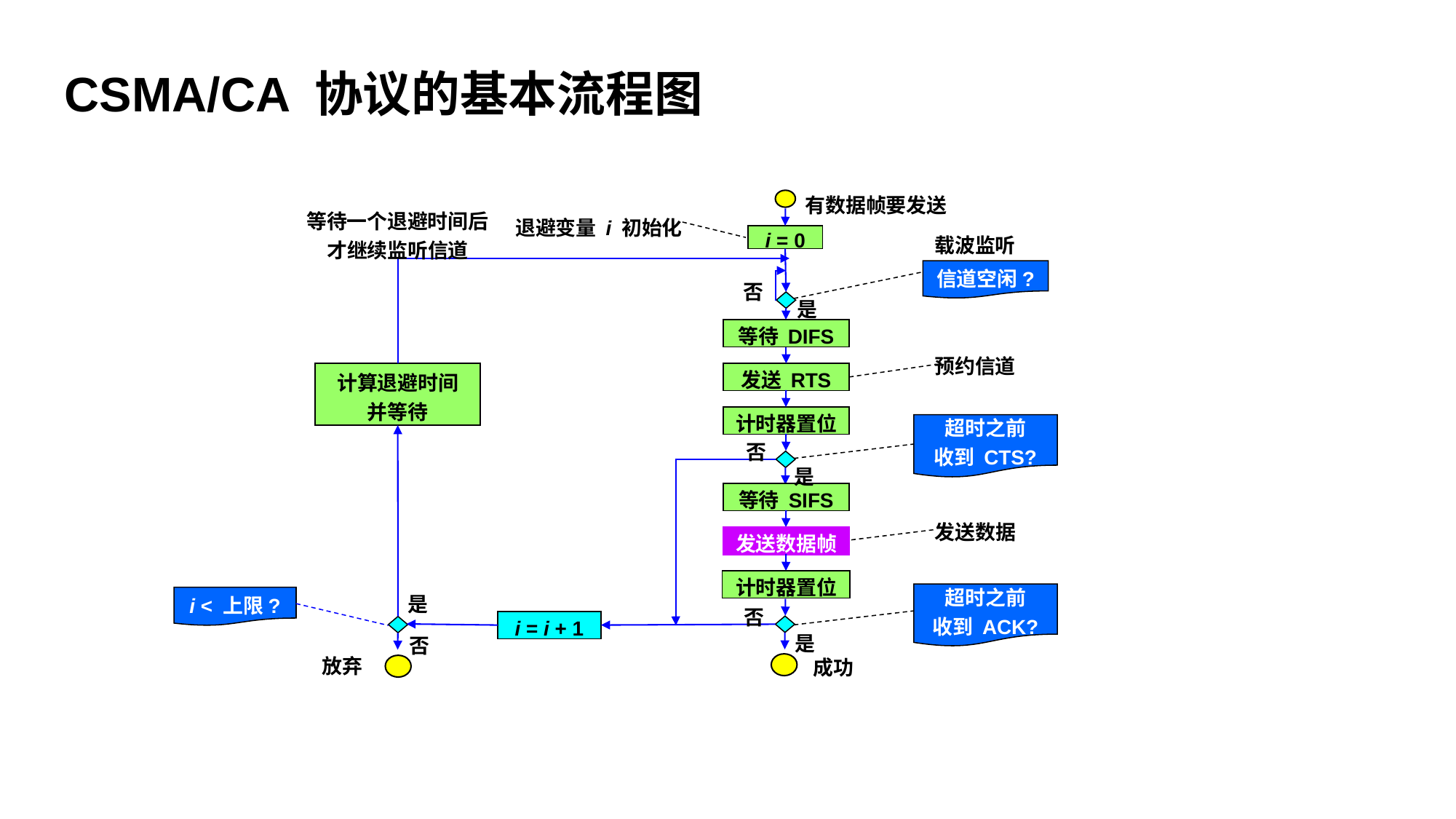

CSMA/CA 协议的基本流程图
有数据帧要发送

等待一个退避时间后
才继续监听信道
退避变量 i 初始化

载波监听
i = 0
信道空闲?
否

是

等待 DIFS
预约信道
计算退避时间
并等待
发送 RTS

计时器置位
超时之前
收到 CTS?
否

是
等待 SIFS
发送数据
发送数据帧

计时器置位
是
超时之前
收到 ACK?
i < 上限?
否

i = i + 1

是
否
放弃
成功